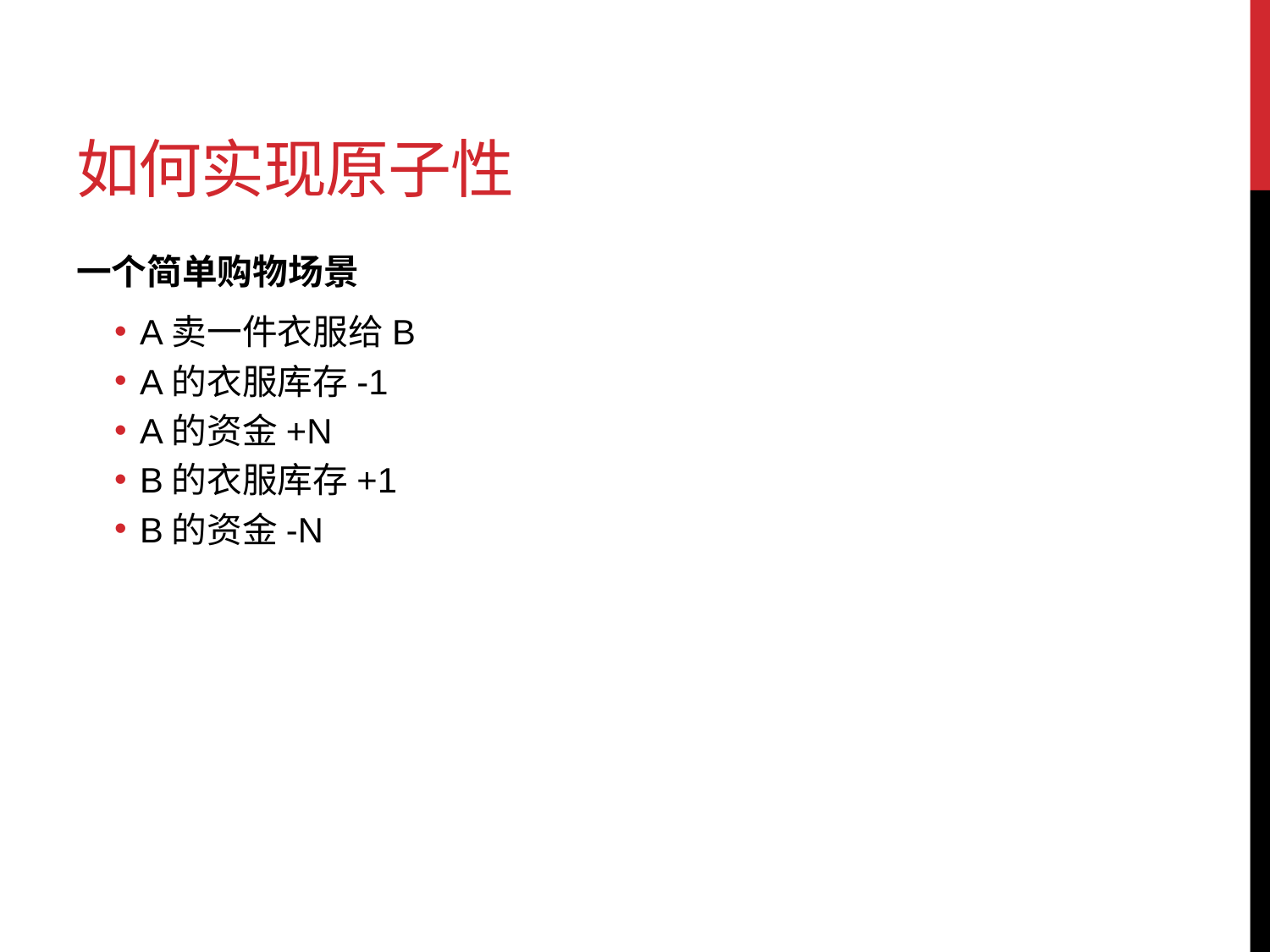

# 如何实现原子性
一个简单购物场景
A卖一件衣服给B
A的衣服库存-1
A的资金+N
B的衣服库存+1
B的资金-N